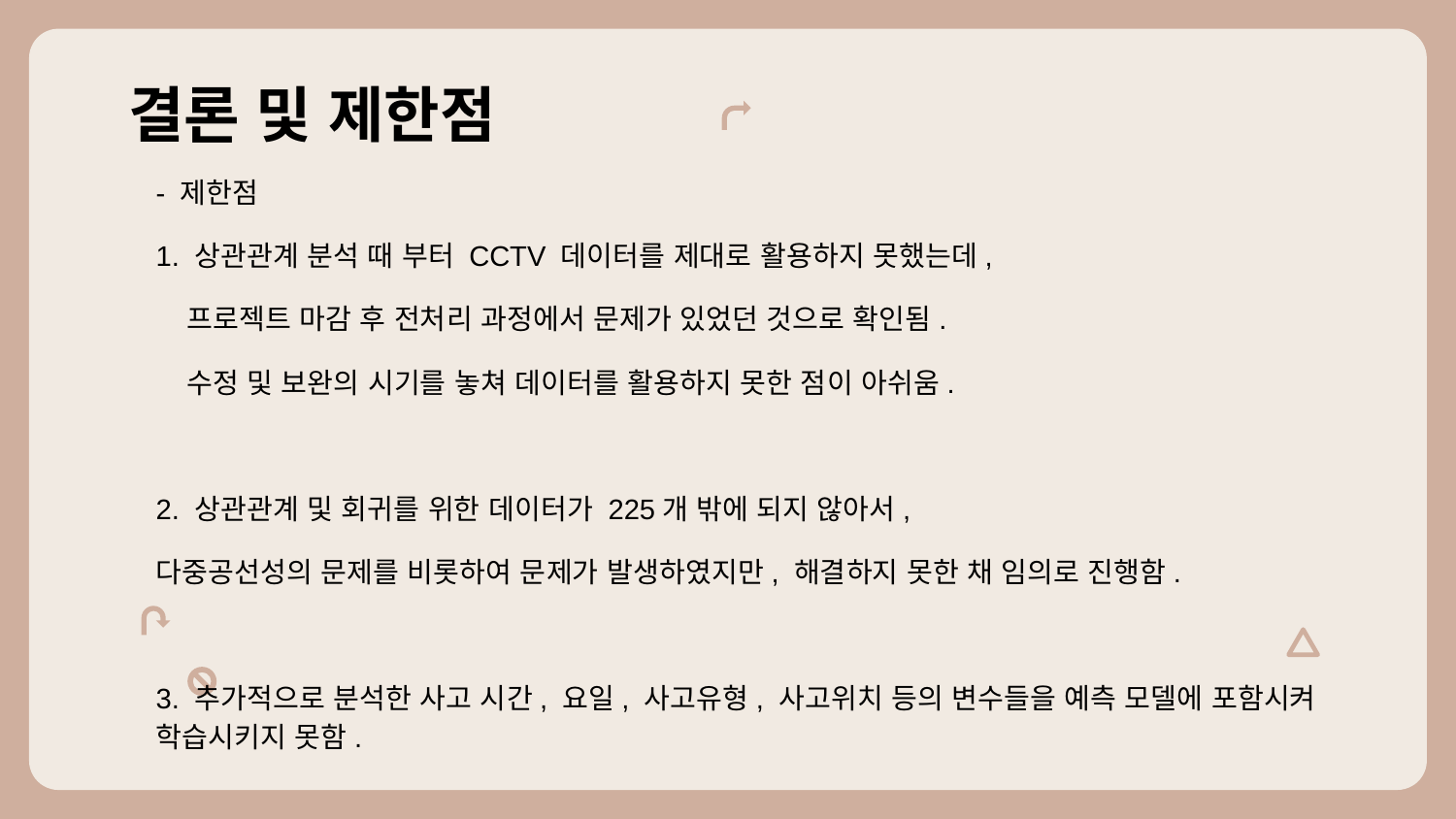

# 결론 및 제한점

- 제한점
1. 상관관계 분석 때 부터 CCTV 데이터를 제대로 활용하지 못했는데,
   프로젝트 마감 후 전처리 과정에서 문제가 있었던 것으로 확인됨.
   수정 및 보완의 시기를 놓쳐 데이터를 활용하지 못한 점이 아쉬움.

2. 상관관계 및 회귀를 위한 데이터가 225개 밖에 되지 않아서,
다중공선성의 문제를 비롯하여 문제가 발생하였지만, 해결하지 못한 채 임의로 진행함.

3. 추가적으로 분석한 사고 시간, 요일, 사고유형, 사고위치 등의 변수들을 예측 모델에 포함시켜 학습시키지 못함.